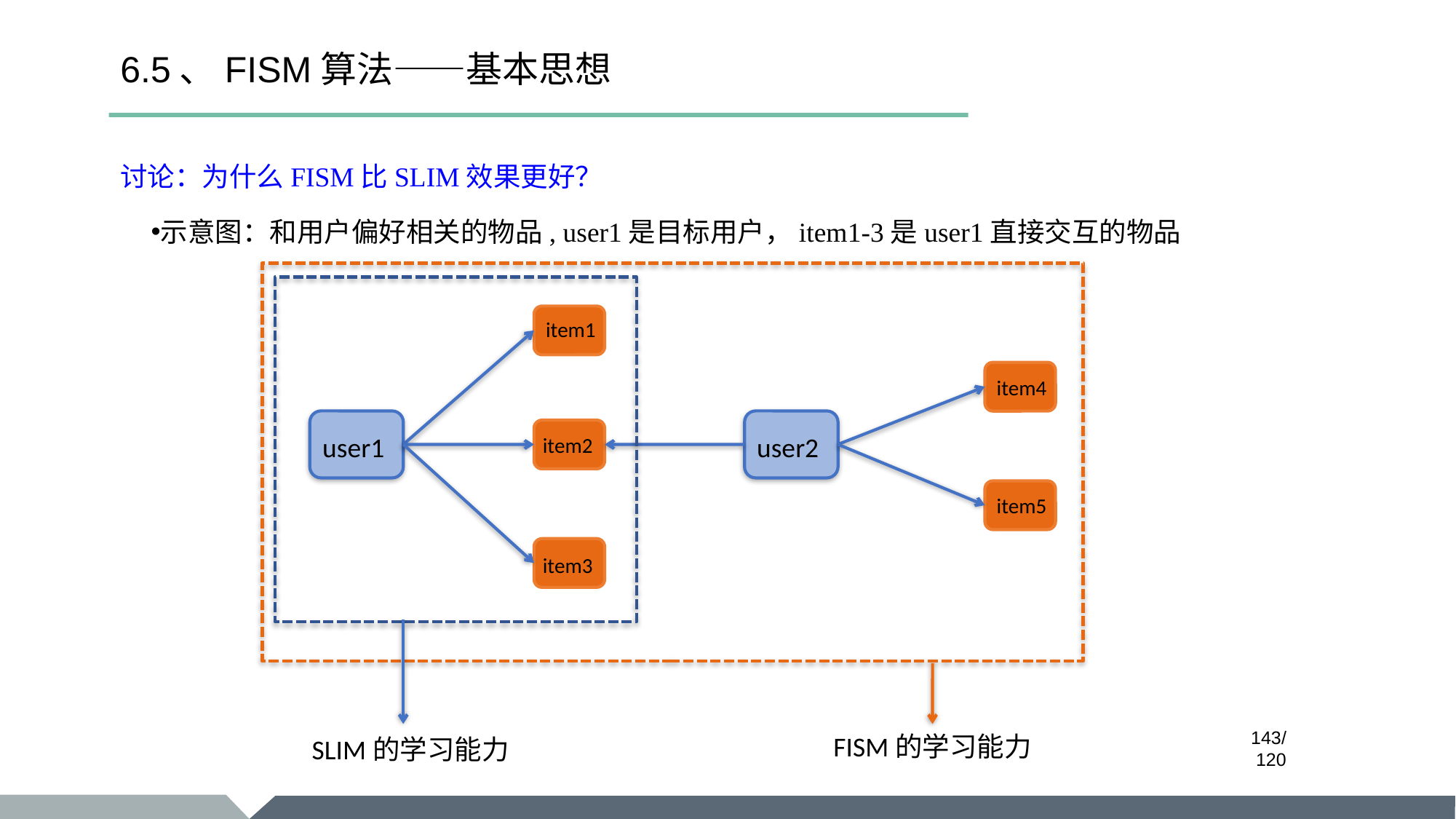

# 6.5、FISM算法——基本思想
讨论：为什么FISM比SLIM效果更好？
示意图：和用户偏好相关的物品, user1是目标用户，item1-3是user1直接交互的物品

item1

item4

user1
user2
item2

item5

item3
FISM的学习能力
SLIM的学习能力
143/120